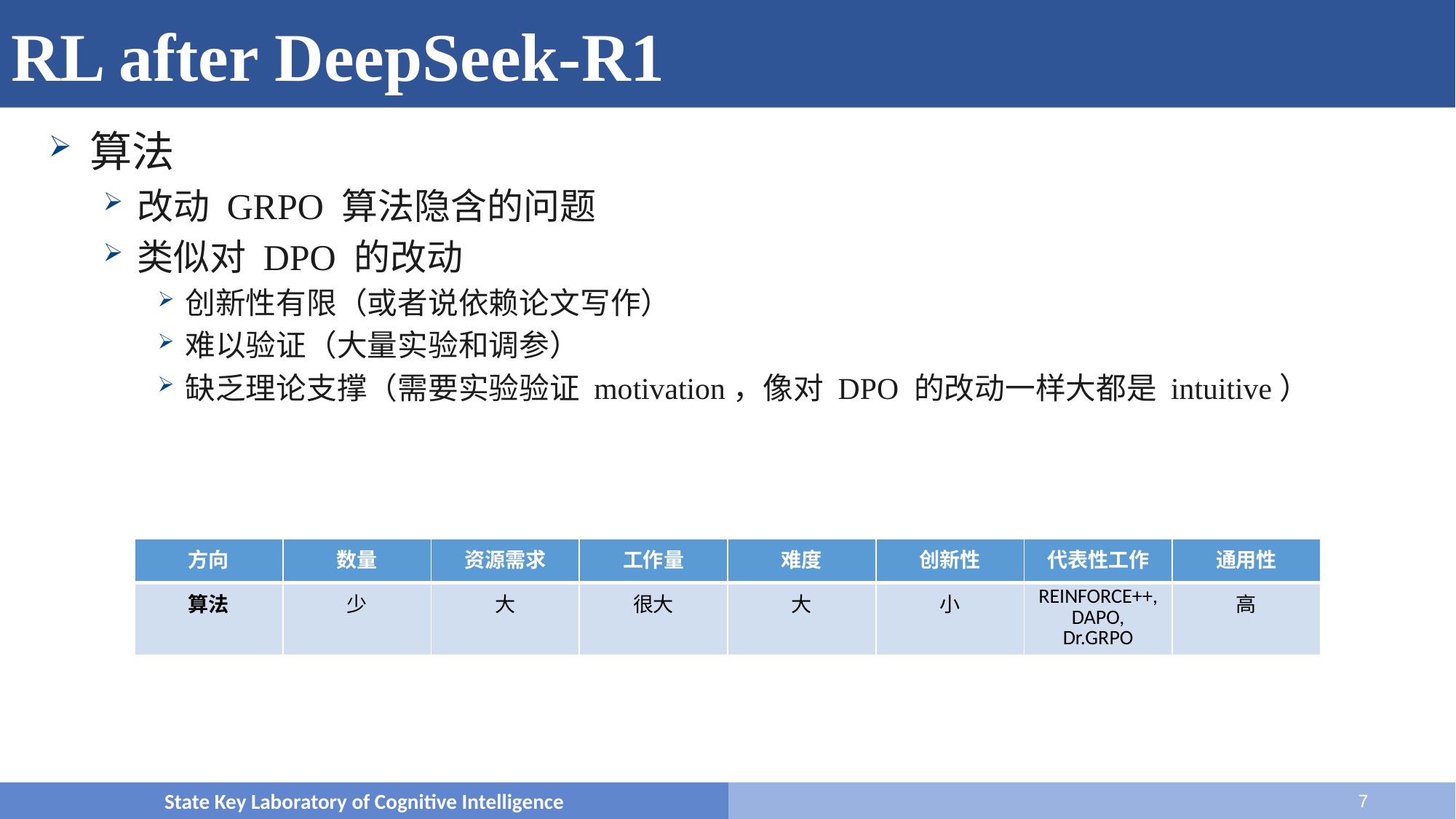

# 概览
RL after DeepSeek-R1
算法
改动 GRPO 算法隐含的问题
类似对 DPO 的改动
创新性有限（或者说依赖论文写作）
难以验证（大量实验和调参）
缺乏理论支撑（需要实验验证 motivation，像对 DPO 的改动一样大都是 intuitive）

| 方向 | 数量 | 资源需求 | 工作量 | 难度 | 创新性 | 代表性工作 | 通用性 |
| --- | --- | --- | --- | --- | --- | --- | --- |
| 算法 | 少 | 大 | 很大 | 大 | 小 | REINFORCE++, DAPO, Dr.GRPO | 高 |
State Key Laboratory of Cognitive Intelligence
7